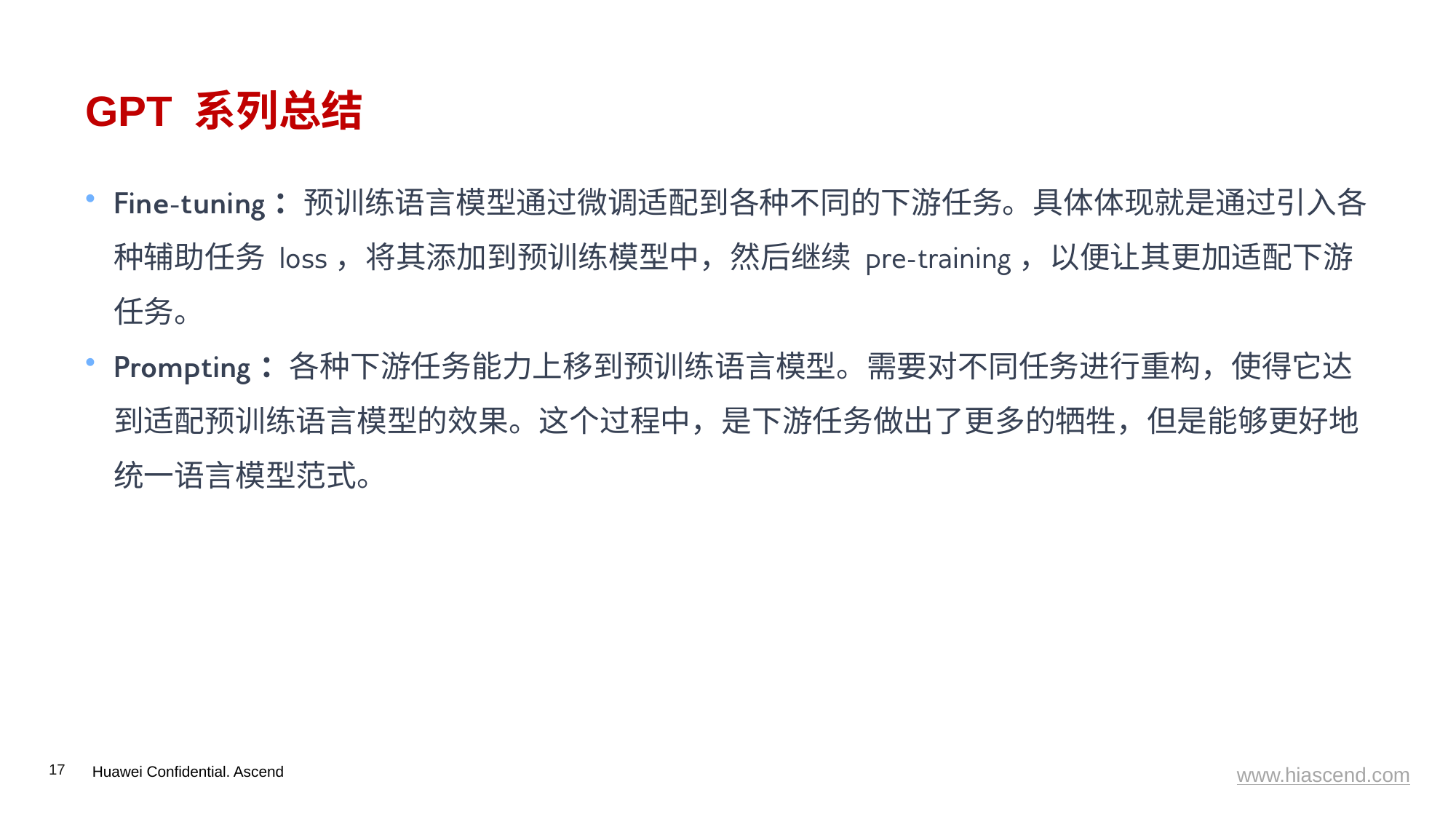

# GPT 系列总结
Fine-tuning：预训练语言模型通过微调适配到各种不同的下游任务。具体体现就是通过引入各种辅助任务 loss，将其添加到预训练模型中，然后继续 pre-training，以便让其更加适配下游任务。
Prompting：各种下游任务能力上移到预训练语言模型。需要对不同任务进行重构，使得它达到适配预训练语言模型的效果。这个过程中，是下游任务做出了更多的牺牲，但是能够更好地统一语言模型范式。